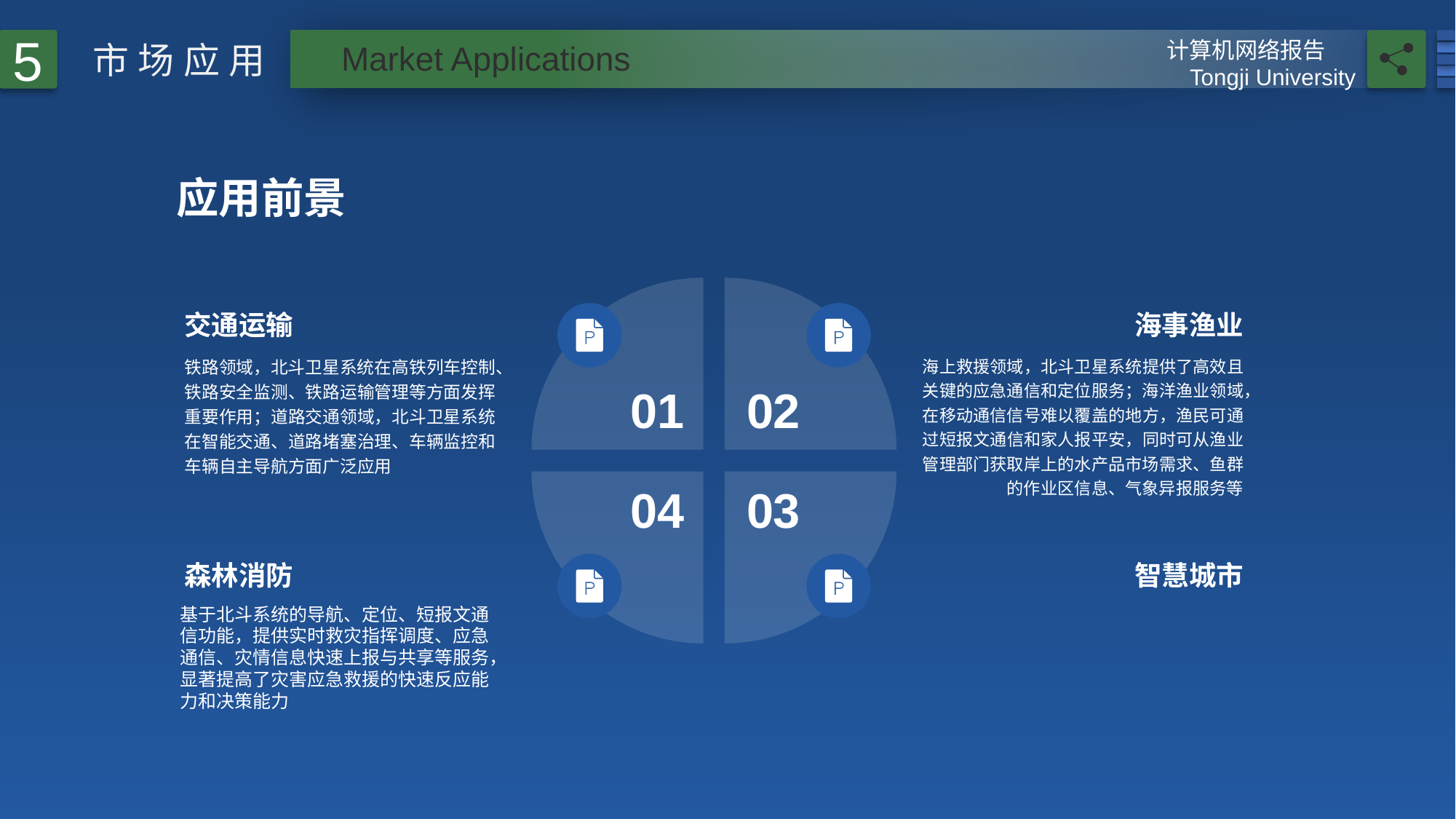

5

计算机网络报告
Tongji University

市场应用
Market Applications
# 应用前景

交通运输

铁路领域，北斗卫星系统在高铁列车控制、铁路安全监测、铁路运输管理等方面发挥重要作用；道路交通领域，北斗卫星系统在智能交通、道路堵塞治理、车辆监控和车辆自主导航方面广泛应用
01

海事渔业

海上救援领域，北斗卫星系统提供了高效且关键的应急通信和定位服务；海洋渔业领域，在移动通信信号难以覆盖的地方，渔民可通过短报文通信和家人报平安，同时可从渔业管理部门获取岸上的水产品市场需求、鱼群的作业区信息、气象异报服务等
02

04
森林消防

03
智慧城市

基于北斗系统的导航、定位、短报文通信功能，提供实时救灾指挥调度、应急通信、灾情信息快速上报与共享等服务，显著提高了灾害应急救援的快速反应能力和决策能力